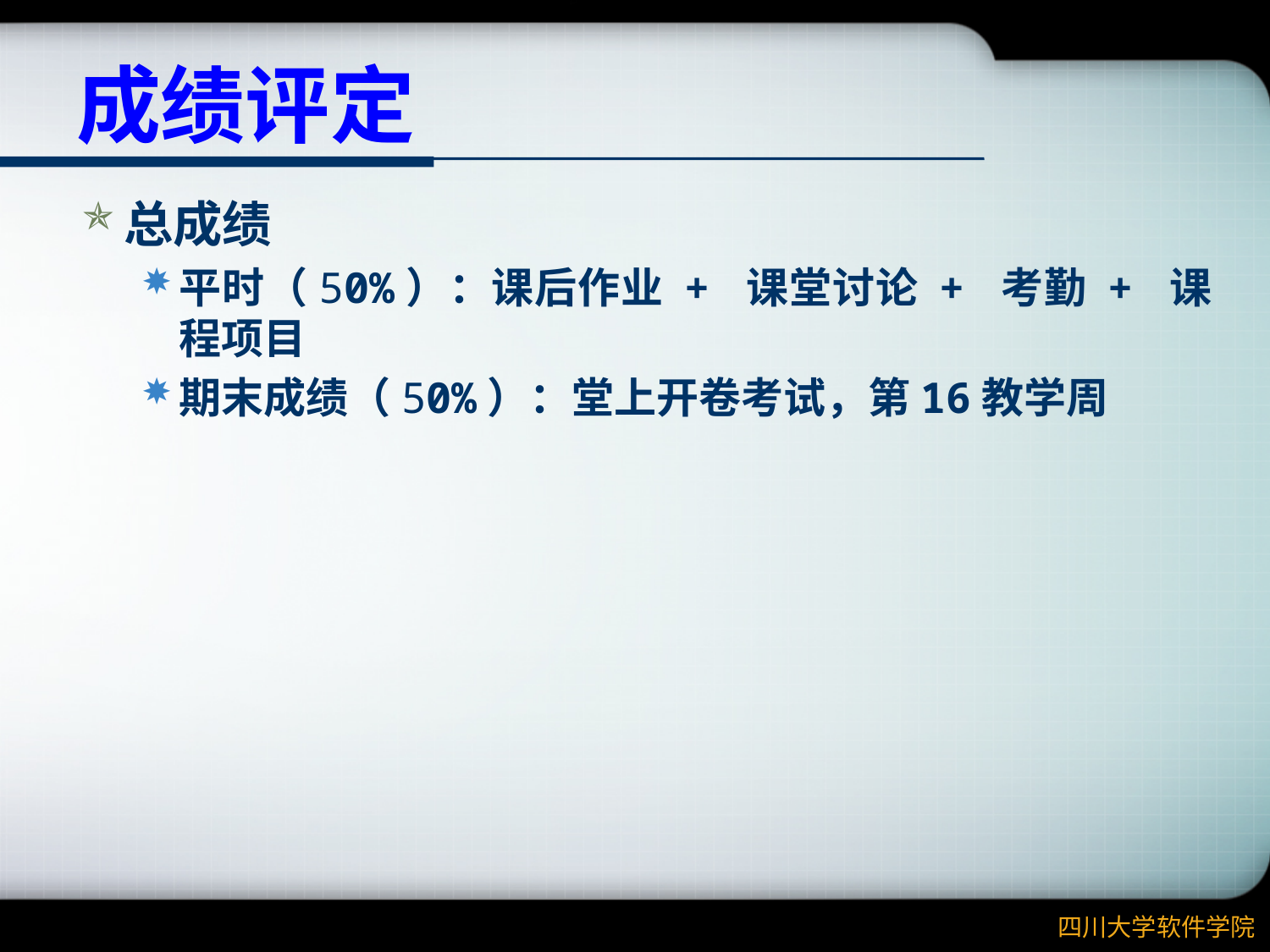

# 成绩评定
总成绩
平时（50%）：课后作业 + 课堂讨论 + 考勤 + 课程项目
期末成绩（50%）：堂上开卷考试，第16教学周